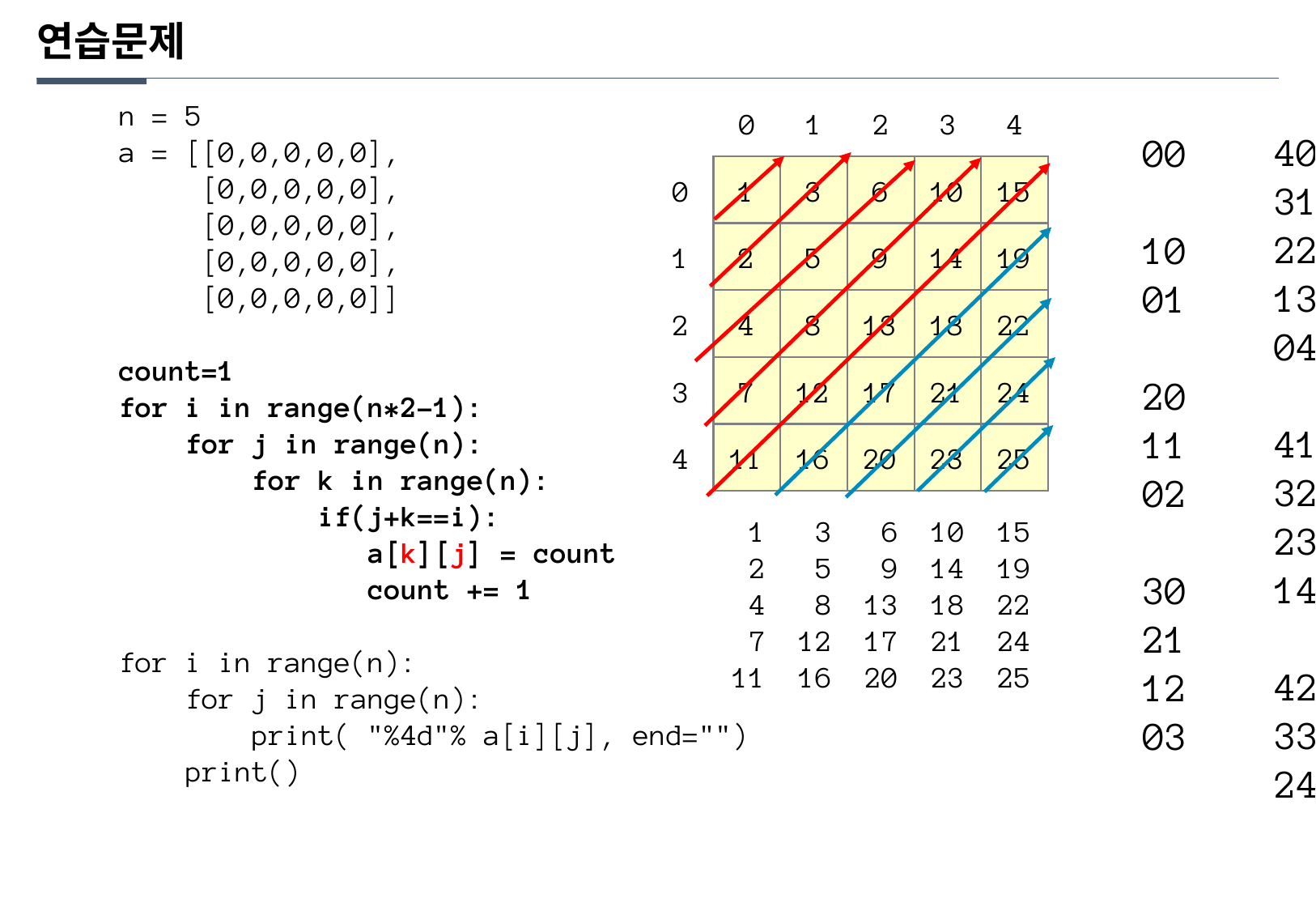

연습문제
n = 5
a = [[0,0,0,0,0],
     [0,0,0,0,0],
     [0,0,0,0,0],
     [0,0,0,0,0],
     [0,0,0,0,0]]

count=1
for i in range(n*2-1):
    for j in range(n):
        for k in range(n):
            if(j+k==i):
               a[k][j] = count
               count += 1

for i in range(n):
    for j in range(n):
        print( "%4d"% a[i][j], end="")
    print()
0
1
2
3
4
40
31
22
13
04

41
32
23
14

42
33
24
43
34

44
00

10
01

20
11
02

30
21
12
03
0
1
3
6
10
15
1
2
5
9
14
19
2
4
8
13
18
22
3
7
12
17
21
24
4
11
16
20
23
25
   1   3   6  10  15
   2   5   9  14  19
   4   8  13  18  22
   7  12  17  21  24
  11  16  20  23  25